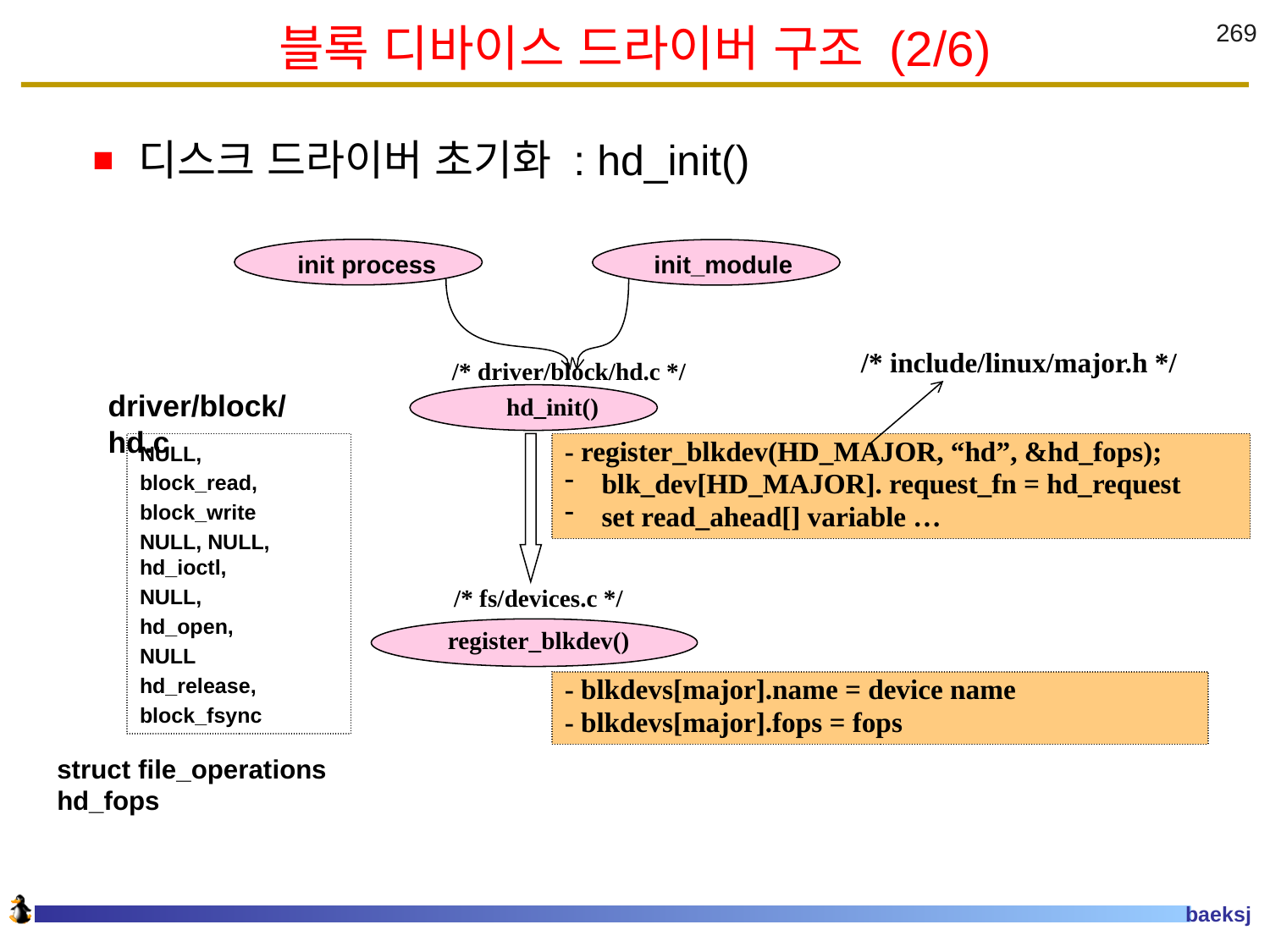

# 블록 디바이스 드라이버 구조 (2/6)
269
디스크 드라이버 초기화 : hd_init()

 init process
 init_module
/* include/linux/major.h */
/* driver/block/hd.c */
driver/block/hd.c

     hd_init()

NULL,
block_read,
block_write
NULL, NULL, hd_ioctl,
NULL,
hd_open,
NULL
hd_release,
block_fsync

- register_blkdev(HD_MAJOR, “hd”, &hd_fops);
 blk_dev[HD_MAJOR]. request_fn = hd_request
 set read_ahead[] variable …
 /* fs/devices.c */

register_blkdev()
- blkdevs[major].name = device name
- blkdevs[major].fops = fops
struct file_operations hd_fops